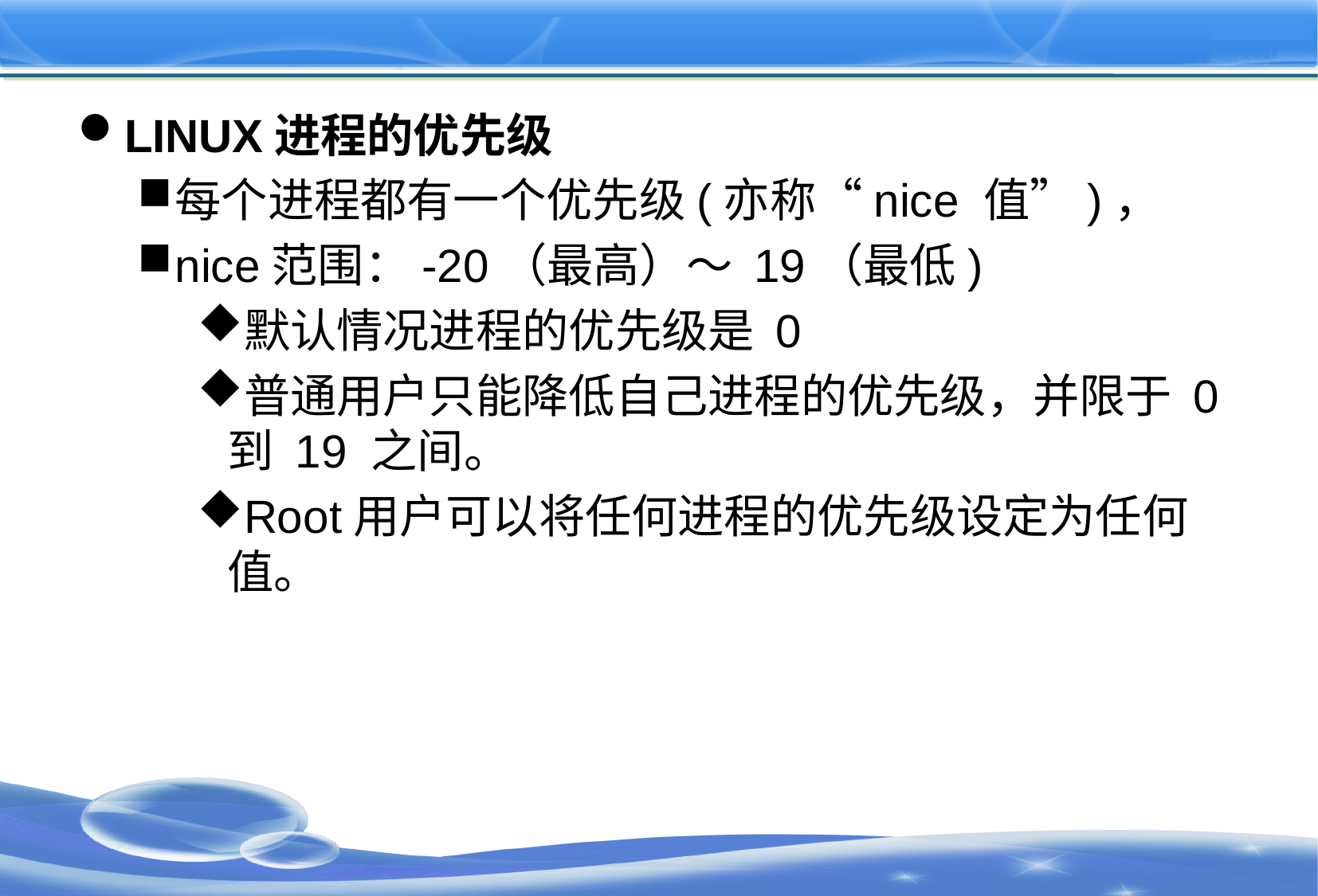

#
LINUX进程的优先级
每个进程都有一个优先级(亦称“nice 值”)，
nice范围：-20（最高）～ 19（最低)
默认情况进程的优先级是 0
普通用户只能降低自己进程的优先级，并限于 0 到 19 之间。
Root用户可以将任何进程的优先级设定为任何值。